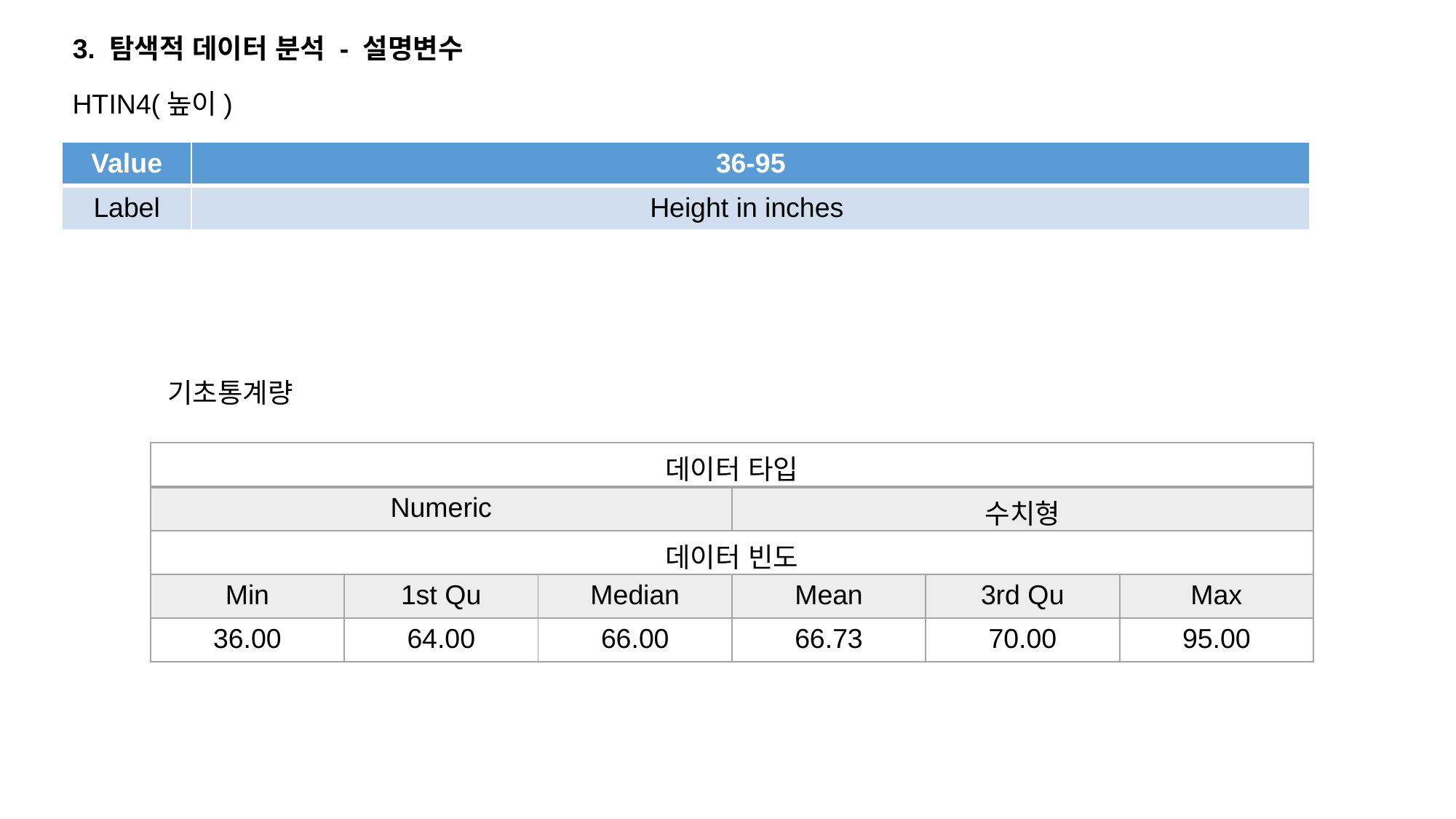

3. 탐색적 데이터 분석 - 설명변수
HTIN4(높이)
| Value | 36-95 |
| --- | --- |
| Label | Height in inches |
기초통계량
| 데이터 타입 |  |  |  |  |  |
| --- | --- | --- | --- | --- | --- |
| Numeric |  |  | 수치형 |  |  |
| 데이터 빈도 |  |  |  |  |  |
| Min | 1st Qu | Median | Mean | 3rd Qu | Max |
| 36.00 | 64.00 | 66.00 | 66.73 | 70.00 | 95.00 |